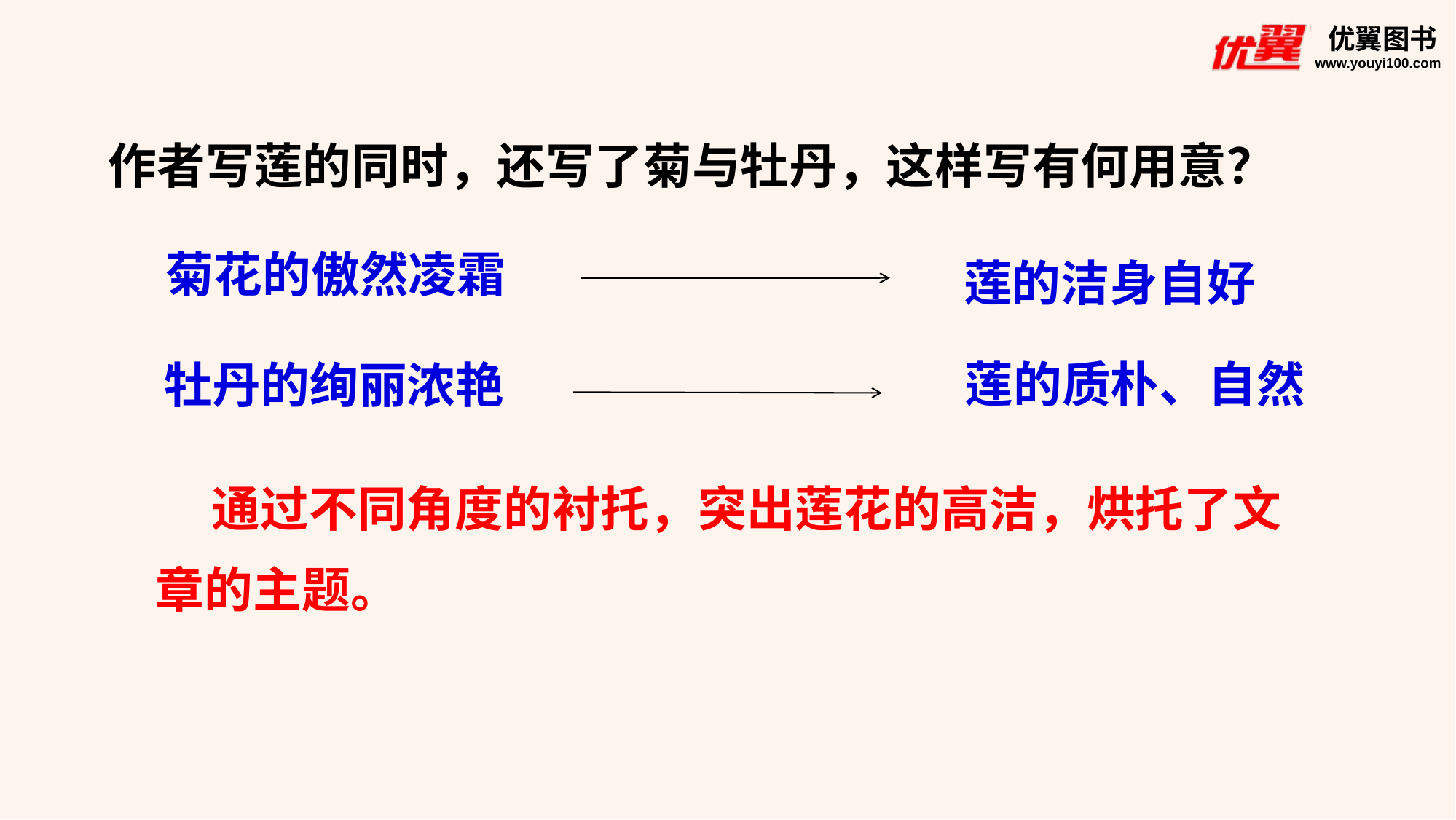

作者写莲的同时，还写了菊与牡丹，这样写有何用意？
菊花的傲然凌霜
莲的洁身自好
莲的质朴、自然
牡丹的绚丽浓艳
    通过不同角度的衬托，突出莲花的高洁，烘托了文章的主题。